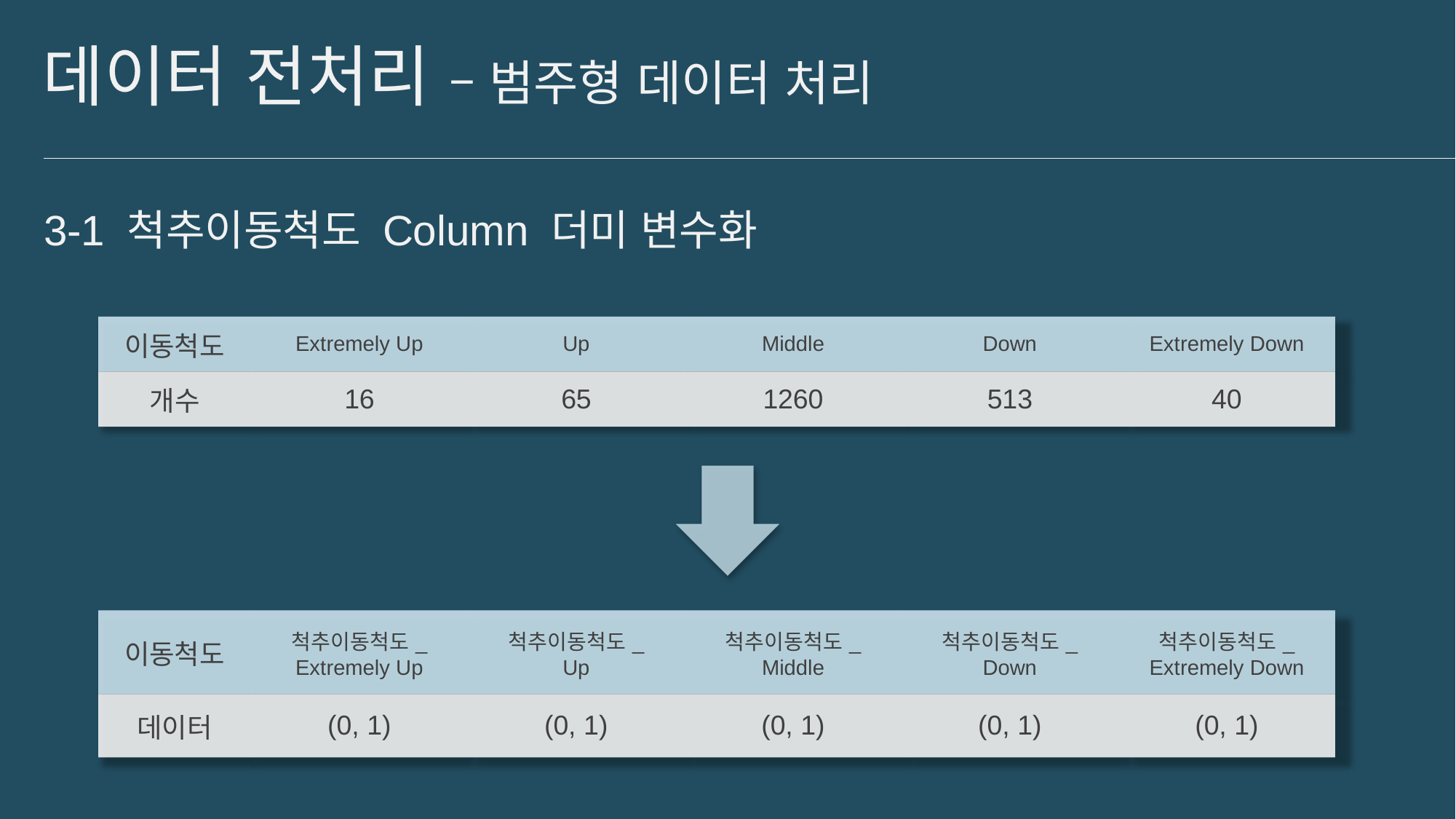

# 데이터 전처리 – 범주형 데이터 처리
3-1 척추이동척도 Column 더미 변수화
| 이동척도 | Extremely Up | Up | Middle | Down | Extremely Down |
| --- | --- | --- | --- | --- | --- |
| 개수 | 16 | 65 | 1260 | 513 | 40 |

| 이동척도 | 척추이동척도\_ Extremely Up | 척추이동척도\_ Up | 척추이동척도\_ Middle | 척추이동척도\_ Down | 척추이동척도\_ Extremely Down |
| --- | --- | --- | --- | --- | --- |
| 데이터 | (0, 1) | (0, 1) | (0, 1) | (0, 1) | (0, 1) |